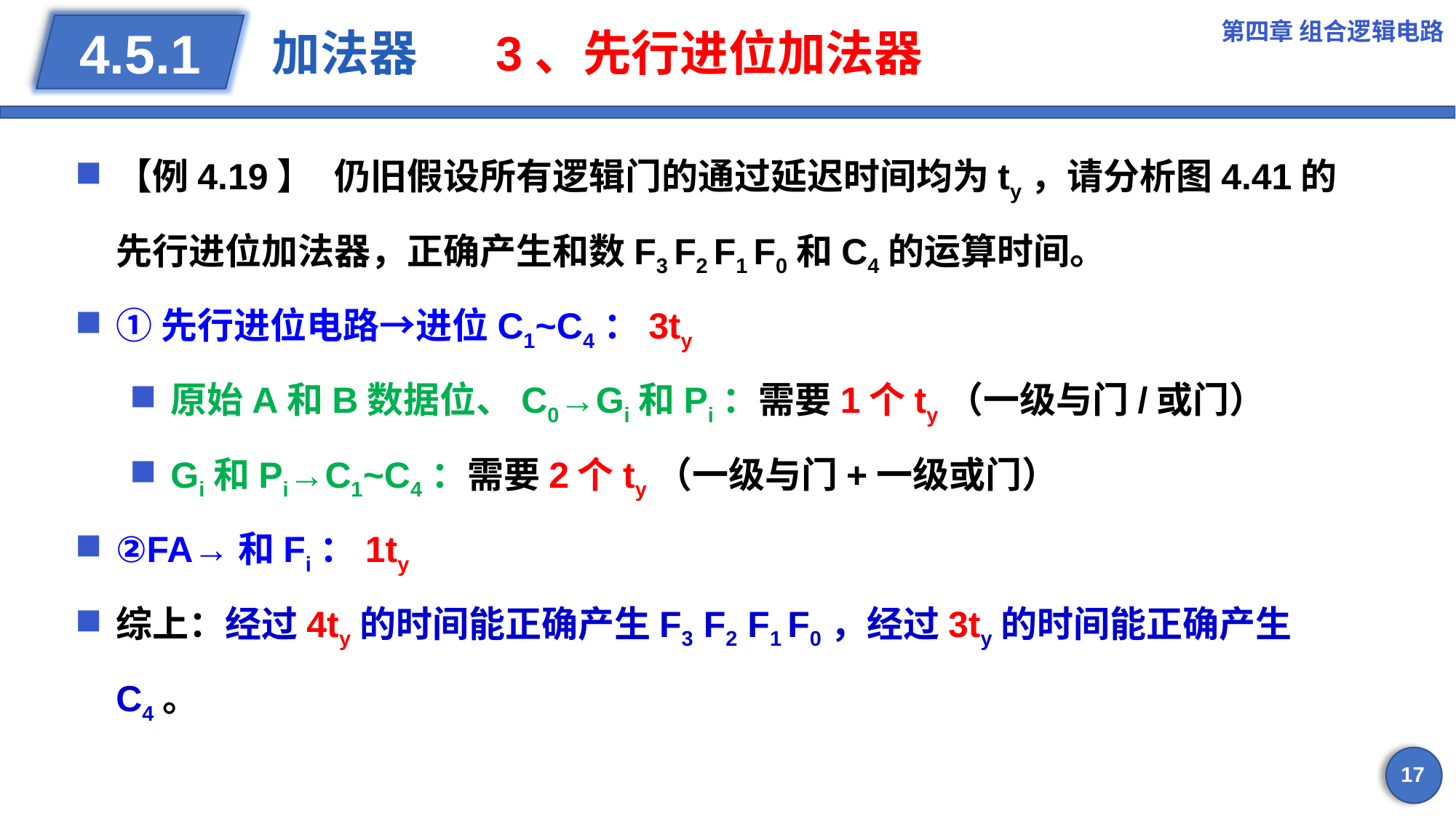

第四章 组合逻辑电路
# 加法器      3、先行进位加法器
4.5.1
【例4.19】	仍旧假设所有逻辑门的通过延迟时间均为ty，请分析图4.41的先行进位加法器，正确产生和数F3 F2 F1 F0和C4的运算时间。
①先行进位电路→进位C1~C4：3ty
原始A和B数据位、C0→Gi和Pi：需要1个ty（一级与门/或门）
Gi和Pi→C1~C4：需要2个ty（一级与门+一级或门）
②FA→和Fi：1ty
综上：经过4ty的时间能正确产生F3 F2 F1 F0，经过3ty的时间能正确产生C4。
17